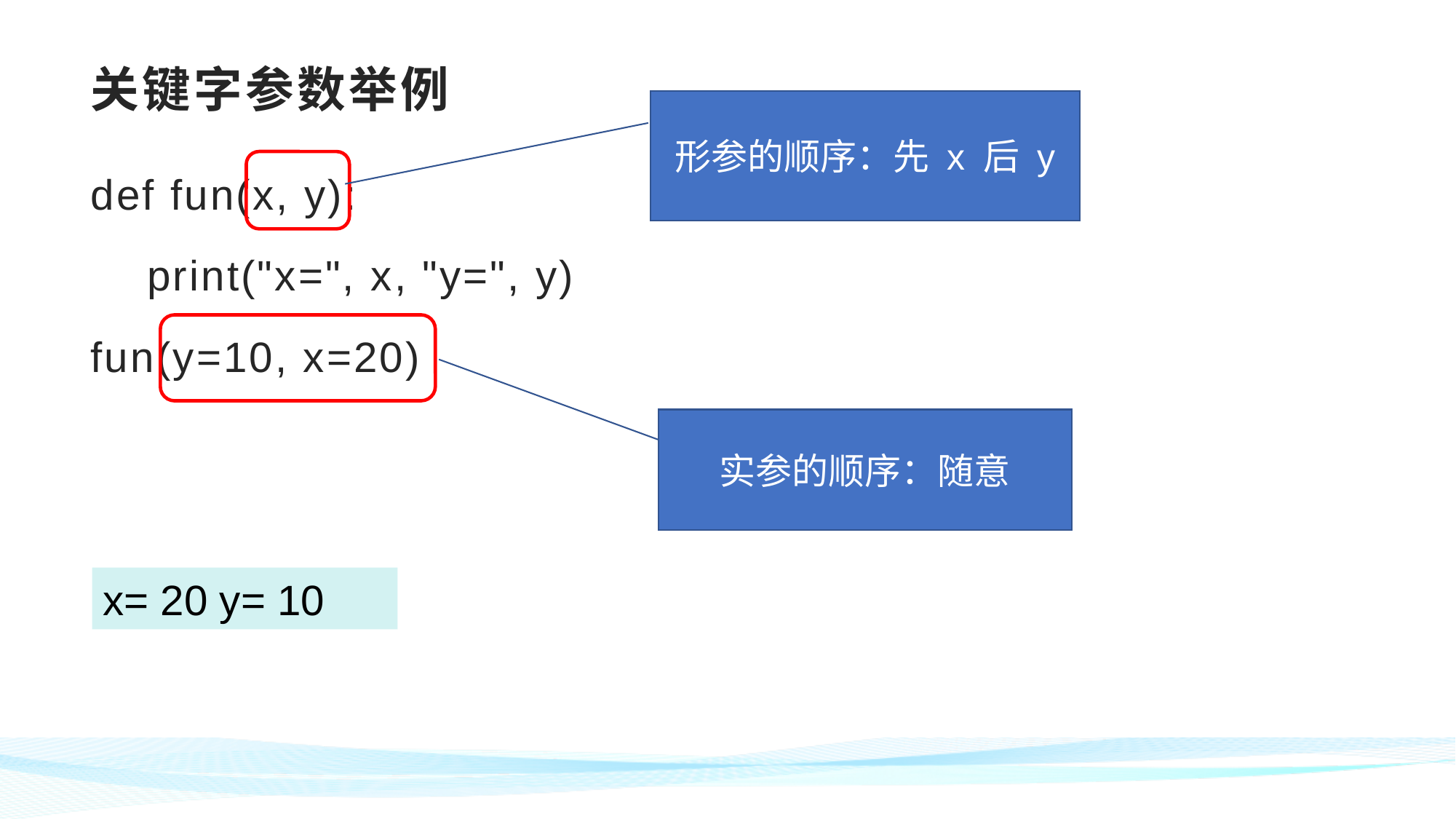

# 关键字参数举例
形参的顺序：先 x 后 y
def fun(x, y):
    print("x=", x, "y=", y)
fun(y=10, x=20)

实参的顺序：随意
x= 20 y= 10